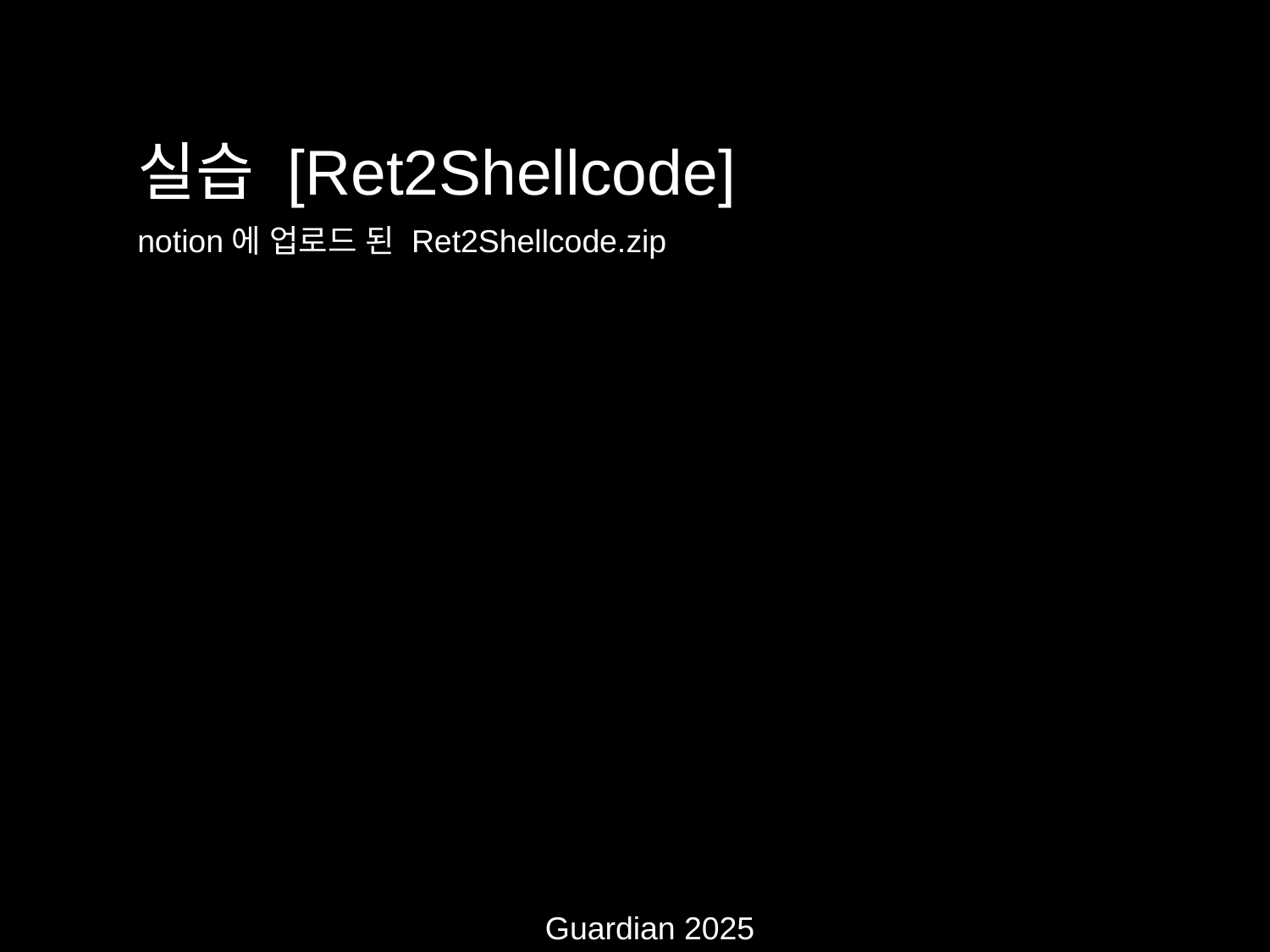

실습 [Ret2Shellcode]
notion에 업로드 된 Ret2Shellcode.zip
Guardian 2025